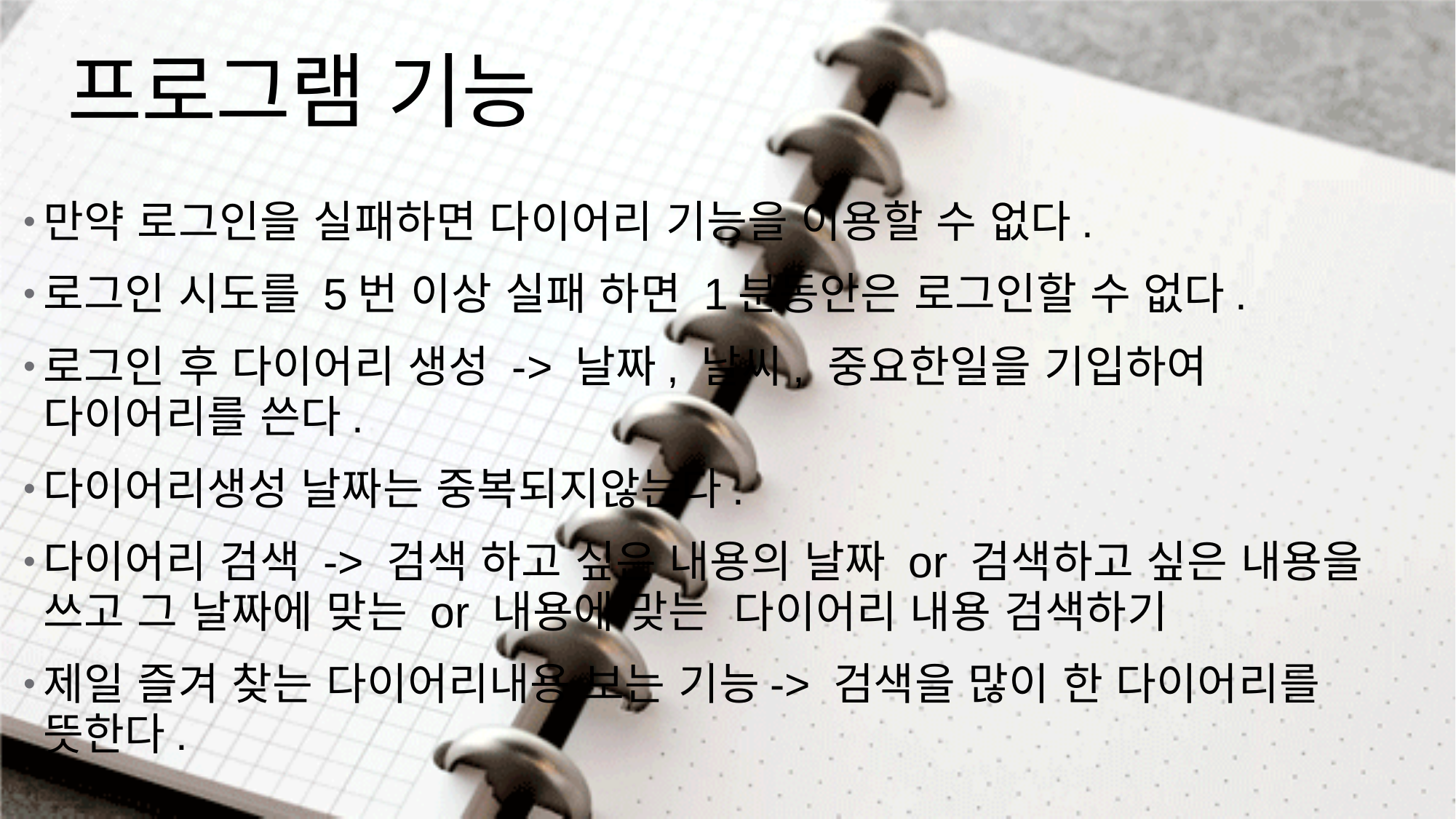

# 프로그램 기능
만약 로그인을 실패하면 다이어리 기능을 이용할 수 없다.
로그인 시도를 5번 이상 실패 하면 1분동안은 로그인할 수 없다.
로그인 후 다이어리 생성 -> 날짜, 날씨, 중요한일을 기입하여 다이어리를 쓴다.
다이어리생성 날짜는 중복되지않는다.
다이어리 검색 -> 검색 하고 싶은 내용의 날짜 or 검색하고 싶은 내용을 쓰고 그 날짜에 맞는 or 내용에 맞는  다이어리 내용 검색하기
제일 즐겨 찾는 다이어리내용 보는 기능-> 검색을 많이 한 다이어리를 뜻한다.